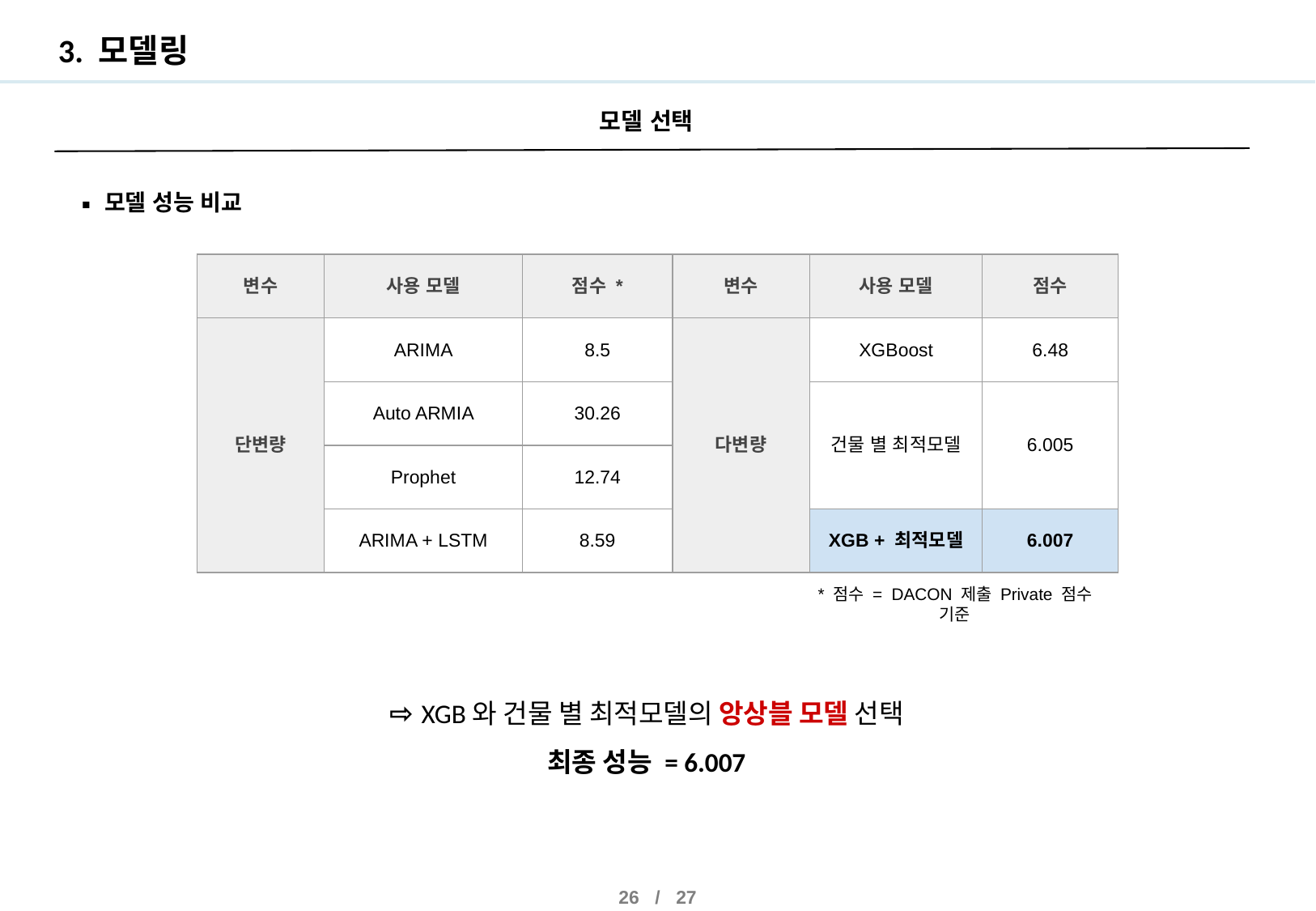

# 3. 모델링
모델 선택
모델 성능 비교
| 변수 | 사용 모델 | 점수 \* | 변수 | 사용 모델 | 점수 |
| --- | --- | --- | --- | --- | --- |
| 단변량 | ARIMA | 8.5 | 다변량 | XGBoost | 6.48 |
|  | Auto ARMIA | 30.26 |  | 건물 별 최적모델 | 6.005 |
|  | Prophet | 12.74 |  |  |  |
|  | ARIMA + LSTM | 8.59 |  | XGB + 최적모델 | 6.007 |
* 점수 =  DACON 제출 Private 점수 기준
⇨ XGB와 건물 별 최적모델의 앙상블 모델 선택
최종 성능 = 6.007